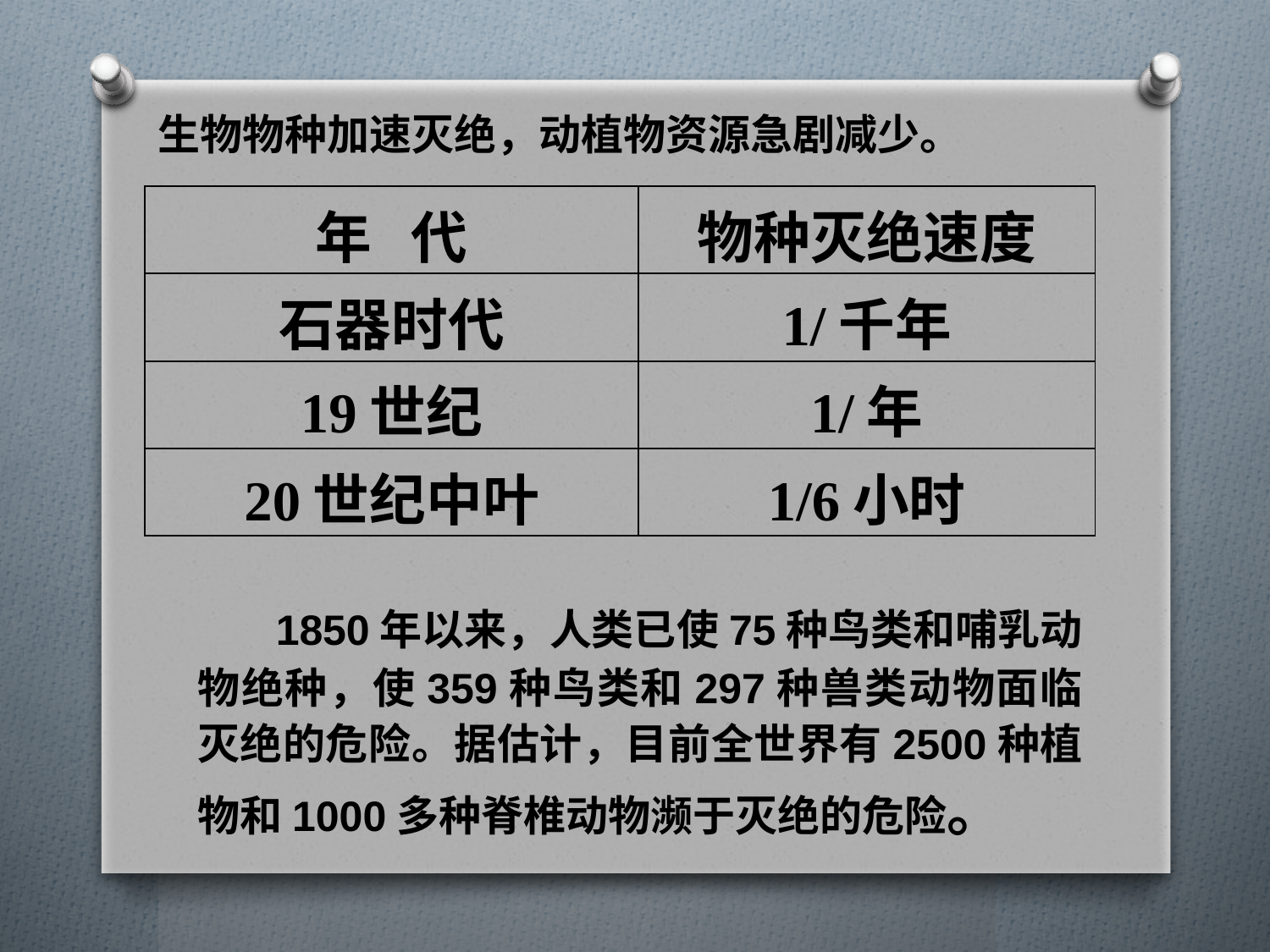

生物物种加速灭绝，动植物资源急剧减少。
| 年 代 | 物种灭绝速度 |
| --- | --- |
| 石器时代 | 1/千年 |
| 19世纪 | 1/年 |
| 20世纪中叶 | 1/6小时 |
     1850年以来，人类已使75种鸟类和哺乳动物绝种，使359种鸟类和297种兽类动物面临灭绝的危险。据估计，目前全世界有2500种植物和1000多种脊椎动物濒于灭绝的危险。